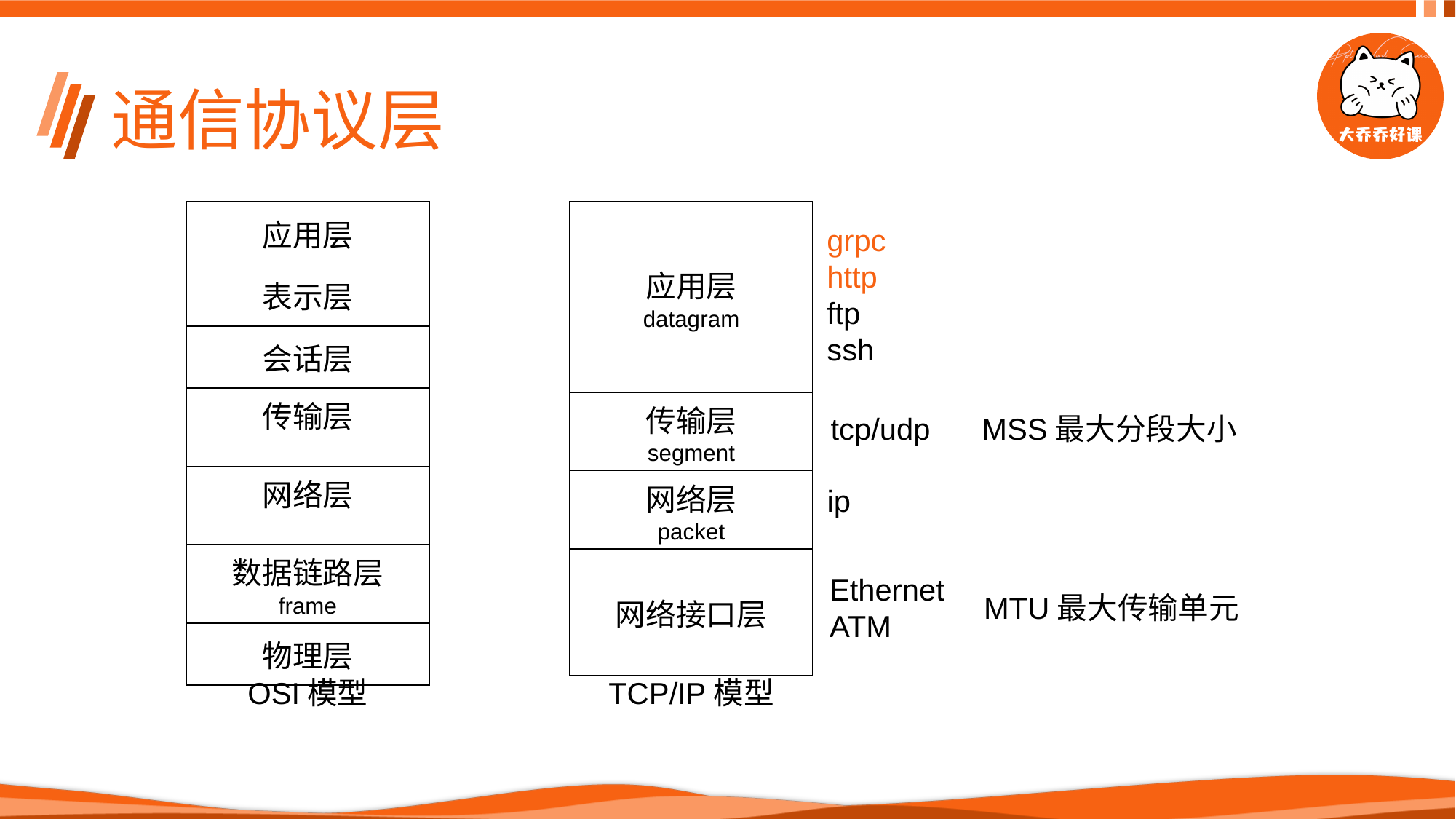

# 通信协议层
| 应用层 |
| --- |
| 表示层 |
| 会话层 |
| 传输层 |
| 网络层 |
| 数据链路层 frame |
| 物理层 |
| 应用层 datagram |
| --- |
| 传输层 segment |
| 网络层 packet |
| 网络接口层 |
grpc
http
ftp
ssh
tcp/udp
MSS最大分段大小
ip
Ethernet
ATM
MTU最大传输单元
OSI模型
TCP/IP模型